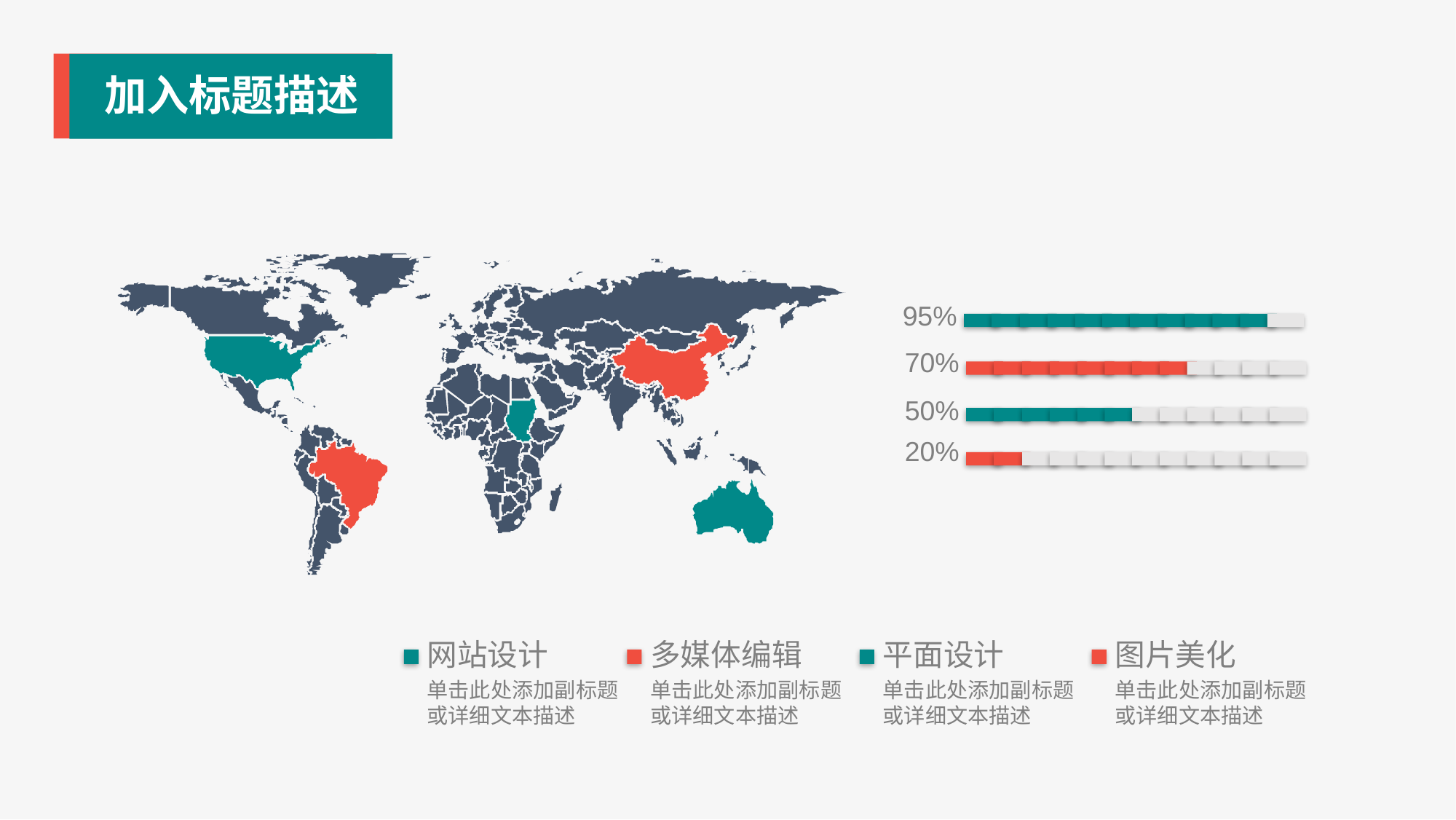

加入标题描述

95%

70%

50%

20%

网站设计
单击此处添加副标题或详细文本描述
多媒体编辑
单击此处添加副标题或详细文本描述
平面设计
单击此处添加副标题或详细文本描述
图片美化
单击此处添加副标题或详细文本描述